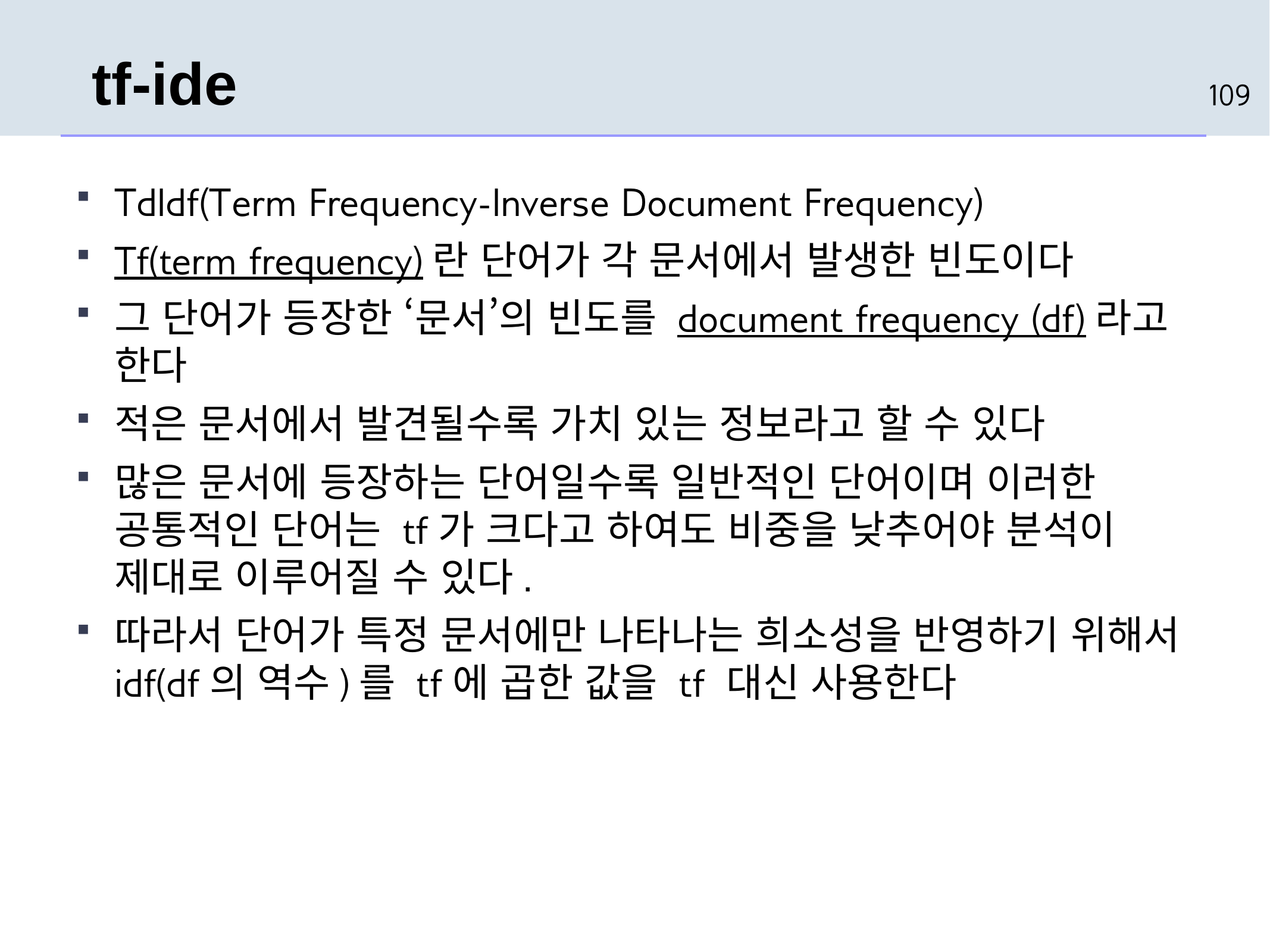

# tf-ide
109
TdIdf(Term Frequency-Inverse Document Frequency)
Tf(term frequency)란 단어가 각 문서에서 발생한 빈도이다
그 단어가 등장한 ‘문서’의 빈도를 document frequency (df)라고 한다
적은 문서에서 발견될수록 가치 있는 정보라고 할 수 있다
많은 문서에 등장하는 단어일수록 일반적인 단어이며 이러한 공통적인 단어는 tf가 크다고 하여도 비중을 낮추어야 분석이 제대로 이루어질 수 있다.
따라서 단어가 특정 문서에만 나타나는 희소성을 반영하기 위해서 idf(df의 역수)를 tf에 곱한 값을 tf 대신 사용한다